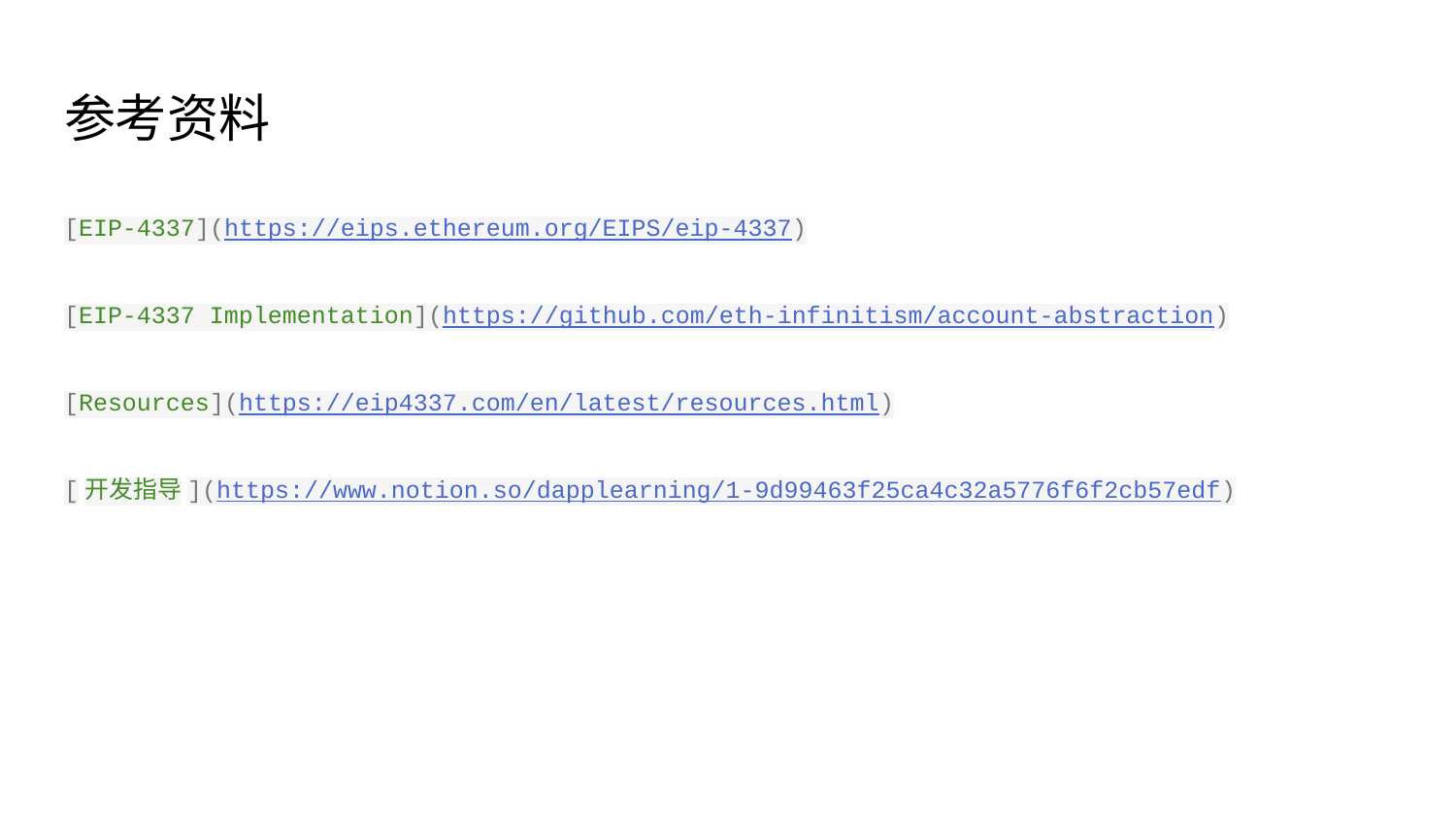

# 参考资料
[EIP-4337](https://eips.ethereum.org/EIPS/eip-4337)

[EIP-4337 Implementation](https://github.com/eth-infinitism/account-abstraction)

[Resources](https://eip4337.com/en/latest/resources.html)

[开发指导](https://www.notion.so/dapplearning/1-9d99463f25ca4c32a5776f6f2cb57edf)